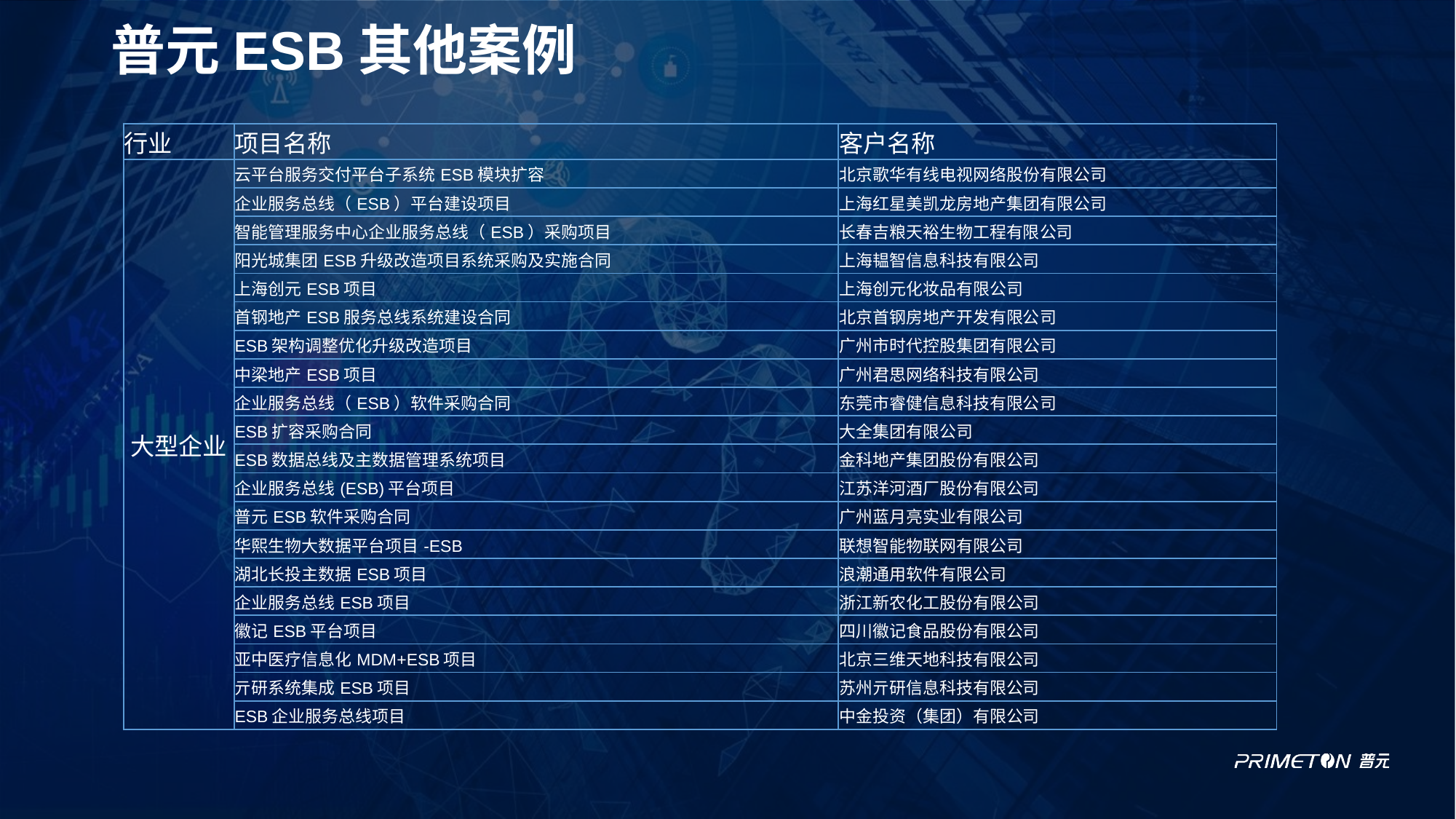

# 普元ESB其他案例
| 行业 | 项目名称 | 客户名称 |
| --- | --- | --- |
| 大型企业 | 云平台服务交付平台子系统ESB模块扩容 | 北京歌华有线电视网络股份有限公司 |
|  | 企业服务总线（ESB）平台建设项目 | 上海红星美凯龙房地产集团有限公司 |
|  | 智能管理服务中心企业服务总线（ESB）采购项目 | 长春吉粮天裕生物工程有限公司 |
|  | 阳光城集团ESB升级改造项目系统采购及实施合同 | 上海韫智信息科技有限公司 |
|  | 上海创元ESB项目 | 上海创元化妆品有限公司 |
|  | 首钢地产ESB服务总线系统建设合同 | 北京首钢房地产开发有限公司 |
|  | ESB架构调整优化升级改造项目 | 广州市时代控股集团有限公司 |
|  | 中梁地产ESB项目 | 广州君思网络科技有限公司 |
|  | 企业服务总线（ESB）软件采购合同 | 东莞市睿健信息科技有限公司 |
|  | ESB扩容采购合同 | 大全集团有限公司 |
|  | ESB数据总线及主数据管理系统项目 | 金科地产集团股份有限公司 |
|  | 企业服务总线(ESB)平台项目 | 江苏洋河酒厂股份有限公司 |
|  | 普元ESB软件采购合同 | 广州蓝月亮实业有限公司 |
|  | 华熙生物大数据平台项目-ESB | 联想智能物联网有限公司 |
|  | 湖北长投主数据ESB项目 | 浪潮通用软件有限公司 |
|  | 企业服务总线ESB项目 | 浙江新农化工股份有限公司 |
|  | 徽记ESB平台项目 | 四川徽记食品股份有限公司 |
|  | 亚中医疗信息化MDM+ESB项目 | 北京三维天地科技有限公司 |
|  | 亓研系统集成ESB项目 | 苏州亓研信息科技有限公司 |
|  | ESB企业服务总线项目 | 中金投资（集团）有限公司 |